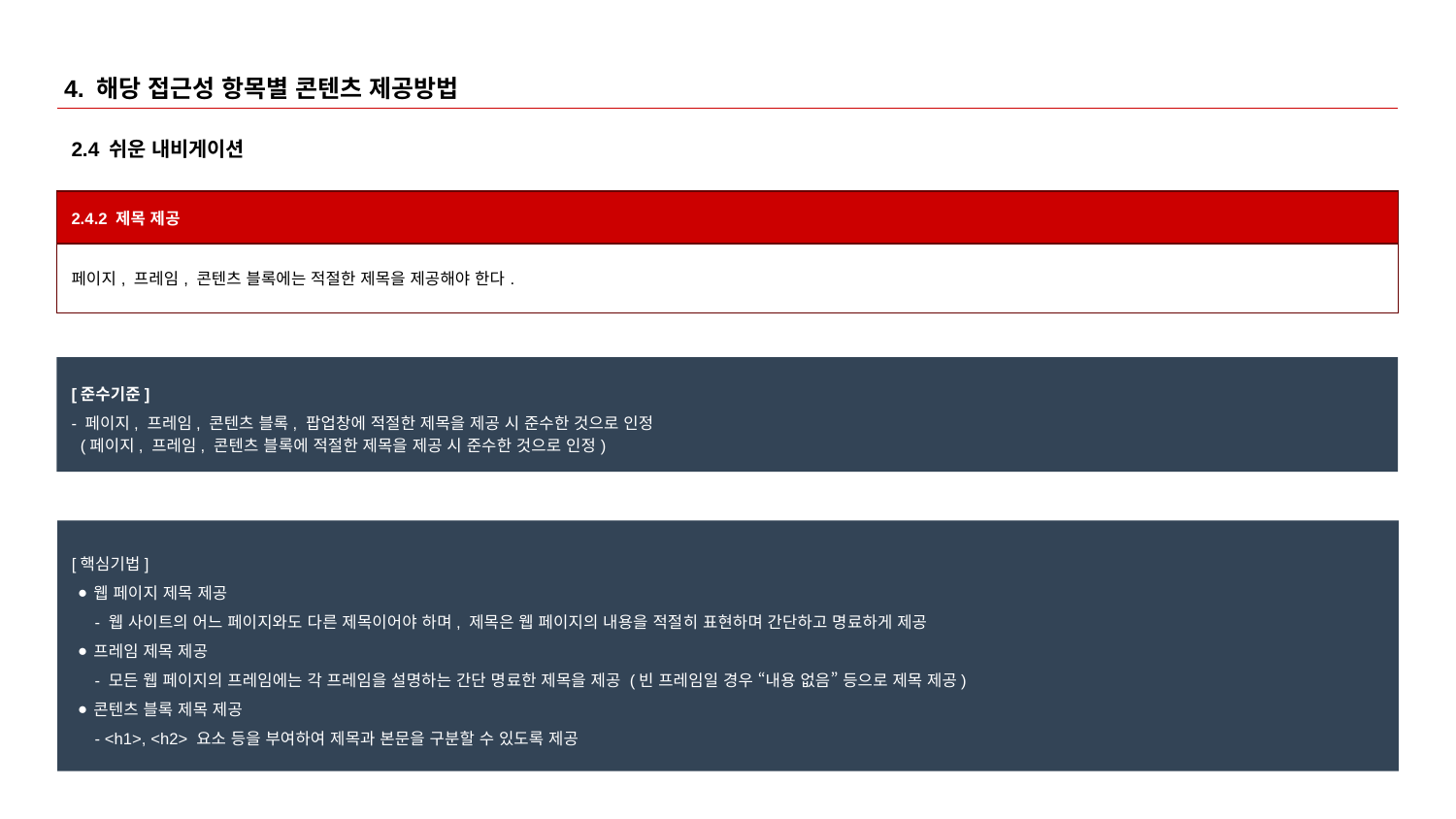

# 4. 해당 접근성 항목별 콘텐츠 제공방법
2.4 쉬운 내비게이션
| 2.4.2 제목 제공 |
| --- |
| 페이지, 프레임, 콘텐츠 블록에는 적절한 제목을 제공해야 한다. |
[준수기준]
- 페이지, 프레임, 콘텐츠 블록, 팝업창에 적절한 제목을 제공 시 준수한 것으로 인정
  (페이지, 프레임, 콘텐츠 블록에 적절한 제목을 제공 시 준수한 것으로 인정)
[핵심기법]
웹 페이지 제목 제공
  - 웹 사이트의 어느 페이지와도 다른 제목이어야 하며, 제목은 웹 페이지의 내용을 적절히 표현하며 간단하고 명료하게 제공
프레임 제목 제공
  - 모든 웹 페이지의 프레임에는 각 프레임을 설명하는 간단 명료한 제목을 제공 (빈 프레임일 경우 “내용 없음” 등으로 제목 제공)
콘텐츠 블록 제목 제공
  - <h1>, <h2> 요소 등을 부여하여 제목과 본문을 구분할 수 있도록 제공